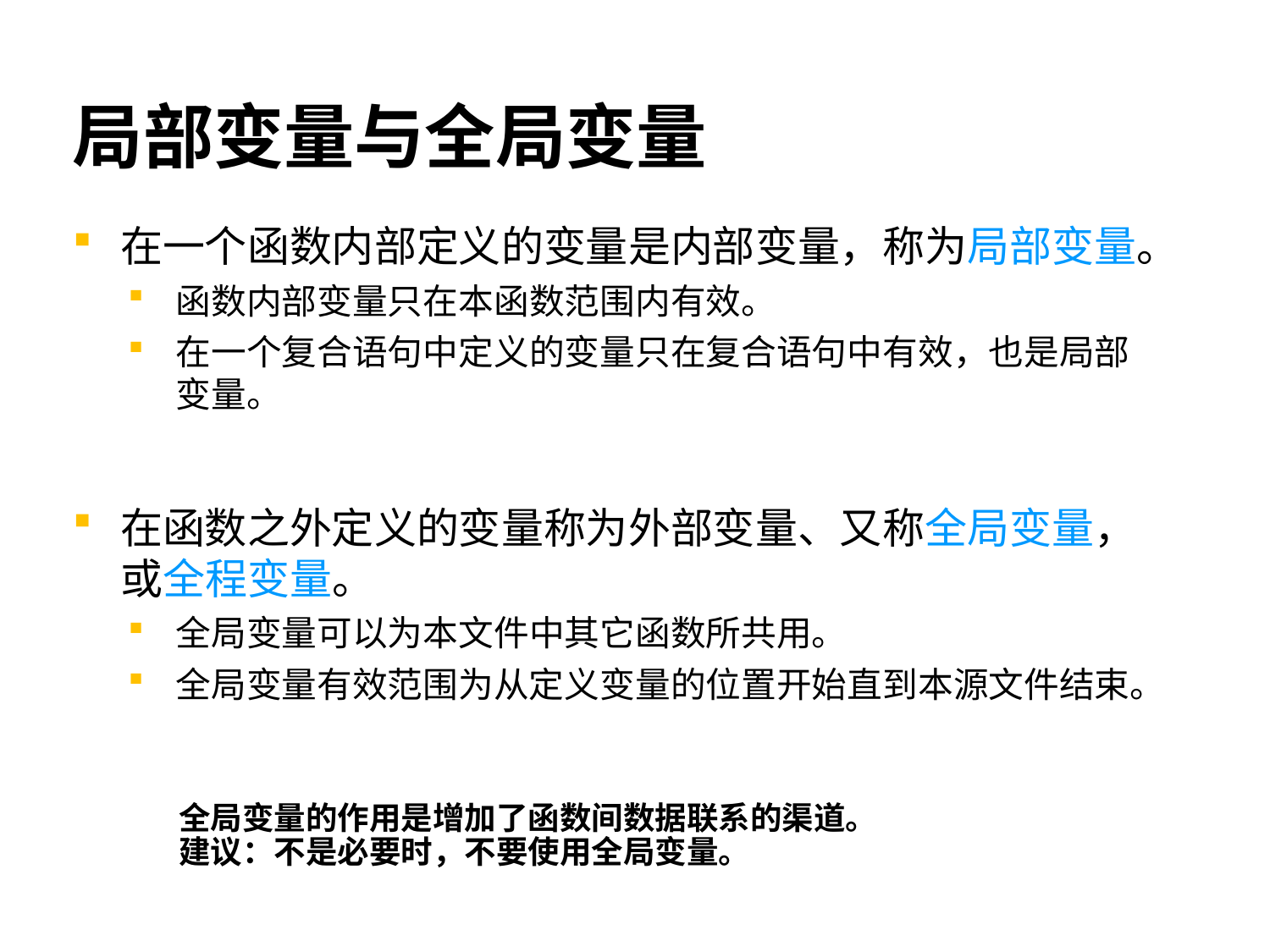

# 局部变量与全局变量
在一个函数内部定义的变量是内部变量，称为局部变量。
函数内部变量只在本函数范围内有效。
在一个复合语句中定义的变量只在复合语句中有效，也是局部变量。

在函数之外定义的变量称为外部变量、又称全局变量，或全程变量。
全局变量可以为本文件中其它函数所共用。
全局变量有效范围为从定义变量的位置开始直到本源文件结束。

全局变量的作用是增加了函数间数据联系的渠道。
建议：不是必要时，不要使用全局变量。